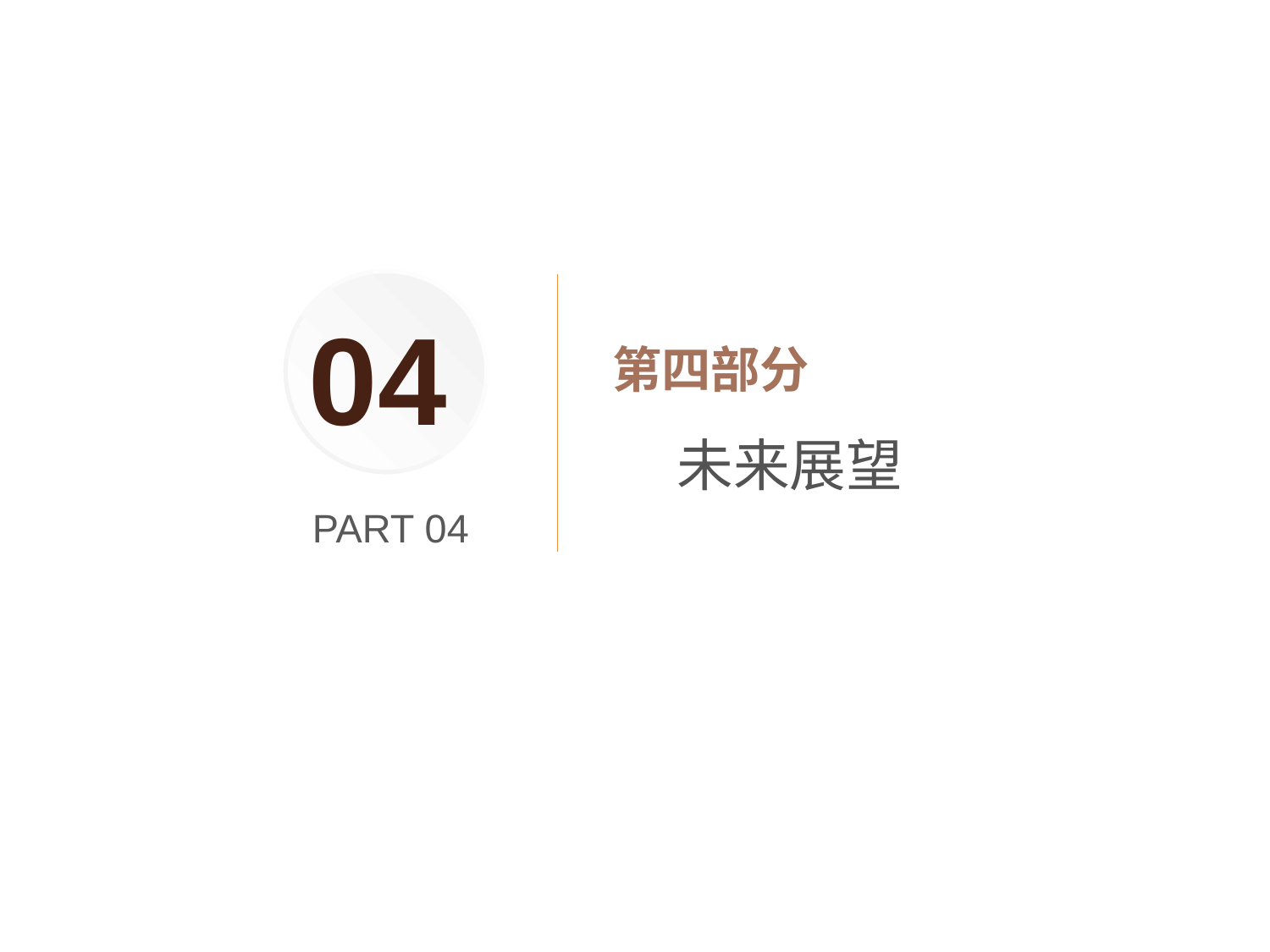

点击添加文本
04
 第四部分
   未来展望
点击添加文本
PART 04
点击添加文本
点击添加文本